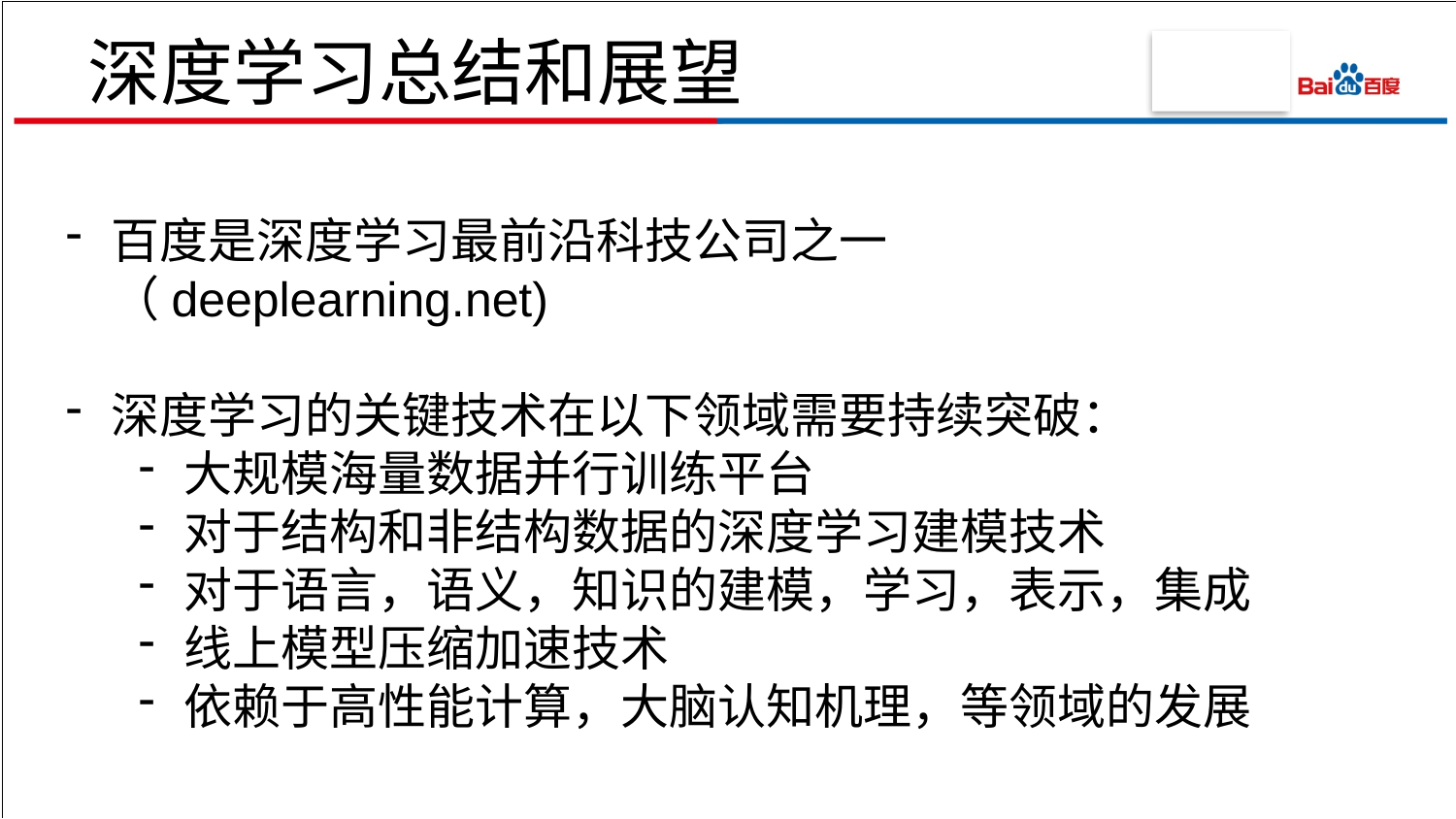

# 深度学习总结和展望
百度是深度学习最前沿科技公司之一（deeplearning.net)

深度学习的关键技术在以下领域需要持续突破：
大规模海量数据并行训练平台
对于结构和非结构数据的深度学习建模技术
对于语言，语义，知识的建模，学习，表示，集成
线上模型压缩加速技术
依赖于高性能计算，大脑认知机理，等领域的发展